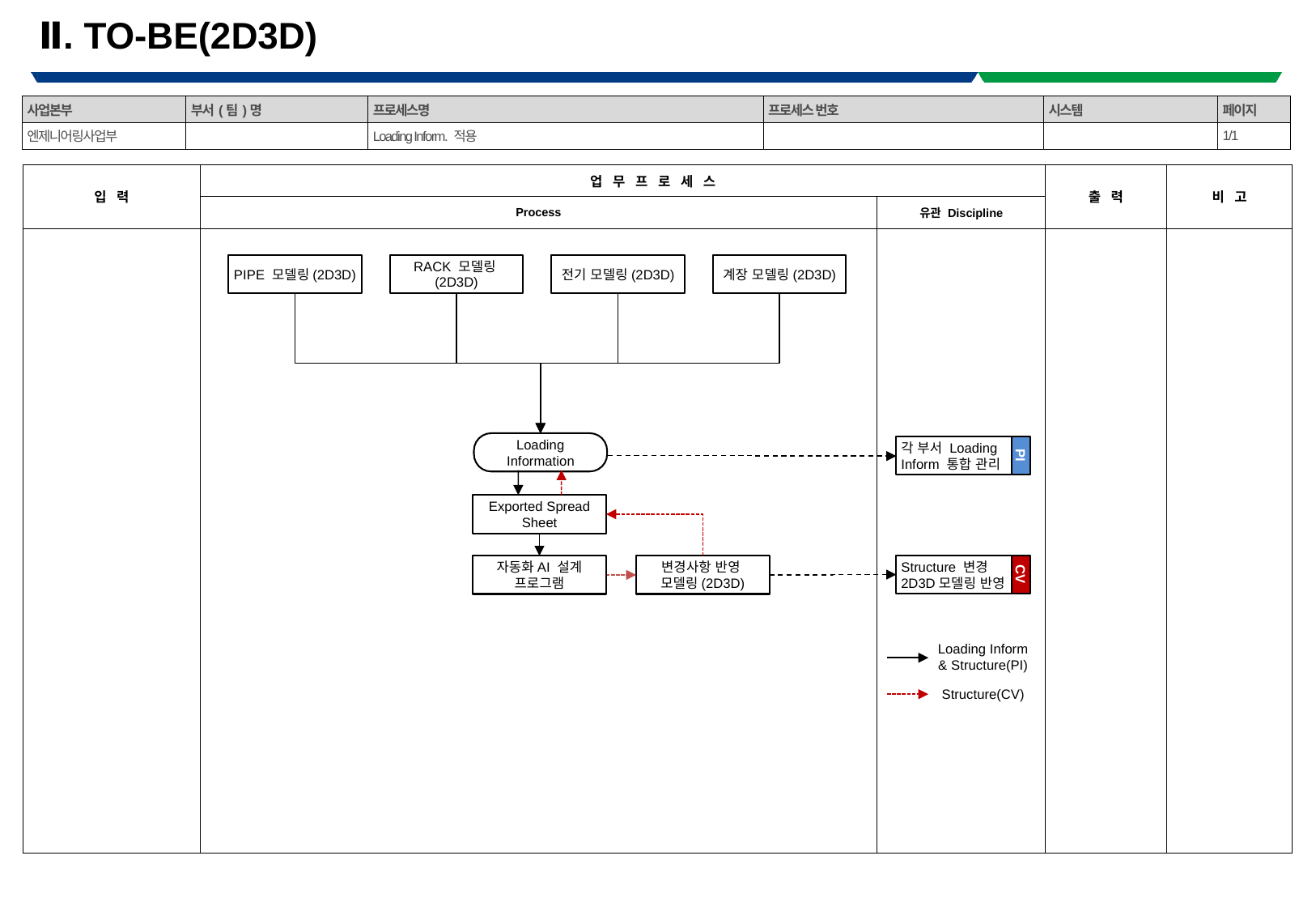

Ⅱ. TO-BE(2D3D)
| 사업본부 | 부서(팀)명 | 프로세스명 | 프로세스 번호 | 시스템 | 페이지 |
| --- | --- | --- | --- | --- | --- |
| 엔제니어링사업부 |  | Loading Inform. 적용 |  |  | 1/1 |
| 입력 | 업무프로세스 |  | 출력 | 비고 |
| --- | --- | --- | --- | --- |
|  | Process | 유관 Discipline |  |  |
|  |  |  |  |  |
PIPE 모델링(2D3D)
RACK 모델링(2D3D)
전기 모델링(2D3D)
계장 모델링(2D3D)
Loading
Information
각 부서 Loading
Inform 통합 관리
PI
Exported Spread Sheet
Structure 변경
2D3D모델링 반영
CV
자동화AI 설계
프로그램
변경사항 반영
모델링(2D3D)
Loading Inform
& Structure(PI)
Structure(CV)